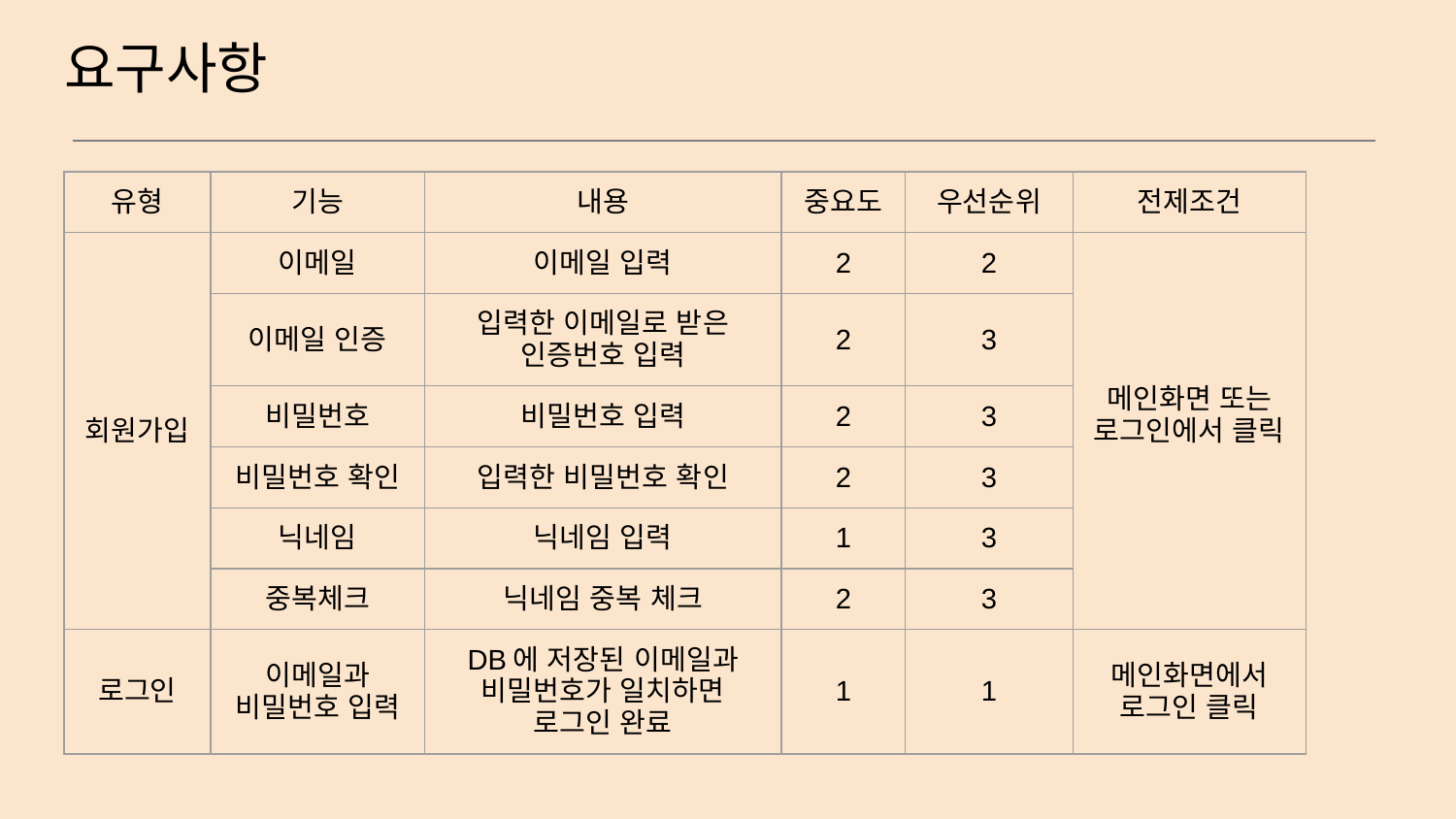

# 요구사항
| 유형 | 기능 | 내용 | 중요도 | 우선순위 | 전제조건 |
| --- | --- | --- | --- | --- | --- |
| 회원가입 | 이메일 | 이메일 입력 | 2 | 2 | 메인화면 또는 로그인에서 클릭 |
|  | 이메일 인증 | 입력한 이메일로 받은 인증번호 입력 | 2 | 3 |  |
|  | 비밀번호 | 비밀번호 입력 | 2 | 3 |  |
|  | 비밀번호 확인 | 입력한 비밀번호 확인 | 2 | 3 |  |
|  | 닉네임 | 닉네임 입력 | 1 | 3 |  |
|  | 중복체크 | 닉네임 중복 체크 | 2 | 3 |  |
| 로그인 | 이메일과 비밀번호 입력 | DB에 저장된 이메일과 비밀번호가 일치하면 로그인 완료 | 1 | 1 | 메인화면에서 로그인 클릭 |